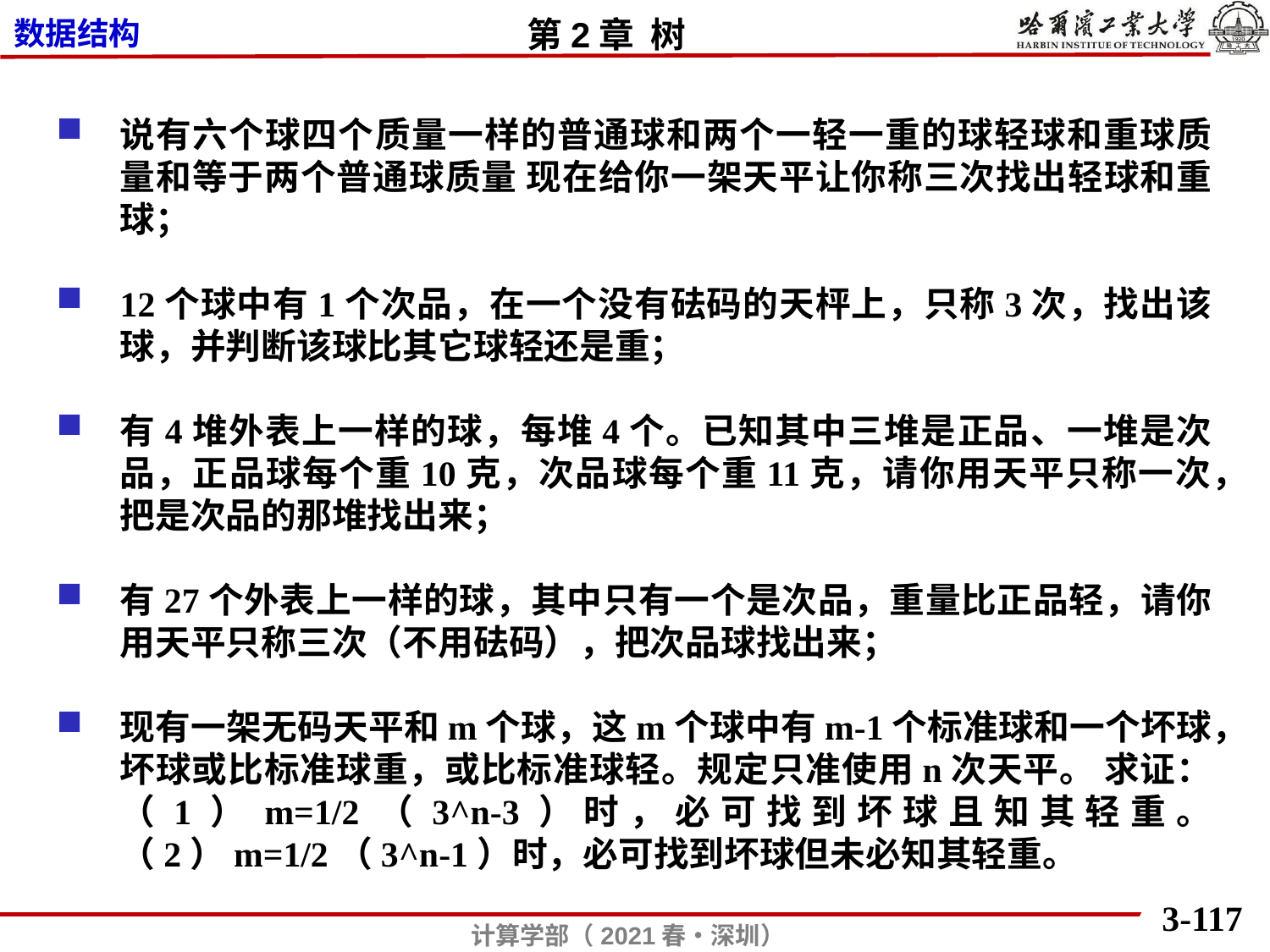

说有六个球四个质量一样的普通球和两个一轻一重的球轻球和重球质量和等于两个普通球质量 现在给你一架天平让你称三次找出轻球和重球；

12个球中有1个次品，在一个没有砝码的天枰上，只称3次，找出该球，并判断该球比其它球轻还是重；

有4堆外表上一样的球，每堆4个。已知其中三堆是正品、一堆是次品，正品球每个重10克，次品球每个重11克，请你用天平只称一次，把是次品的那堆找出来；

有27个外表上一样的球，其中只有一个是次品，重量比正品轻，请你用天平只称三次（不用砝码），把次品球找出来；

现有一架无码天平和m个球，这m个球中有m-1个标准球和一个坏球，坏球或比标准球重，或比标准球轻。规定只准使用n次天平。 求证：（1）m=1/2（3^n-3）时，必可找到坏球且知其轻重。 （2）m=1/2（3^n-1）时，必可找到坏球但未必知其轻重。